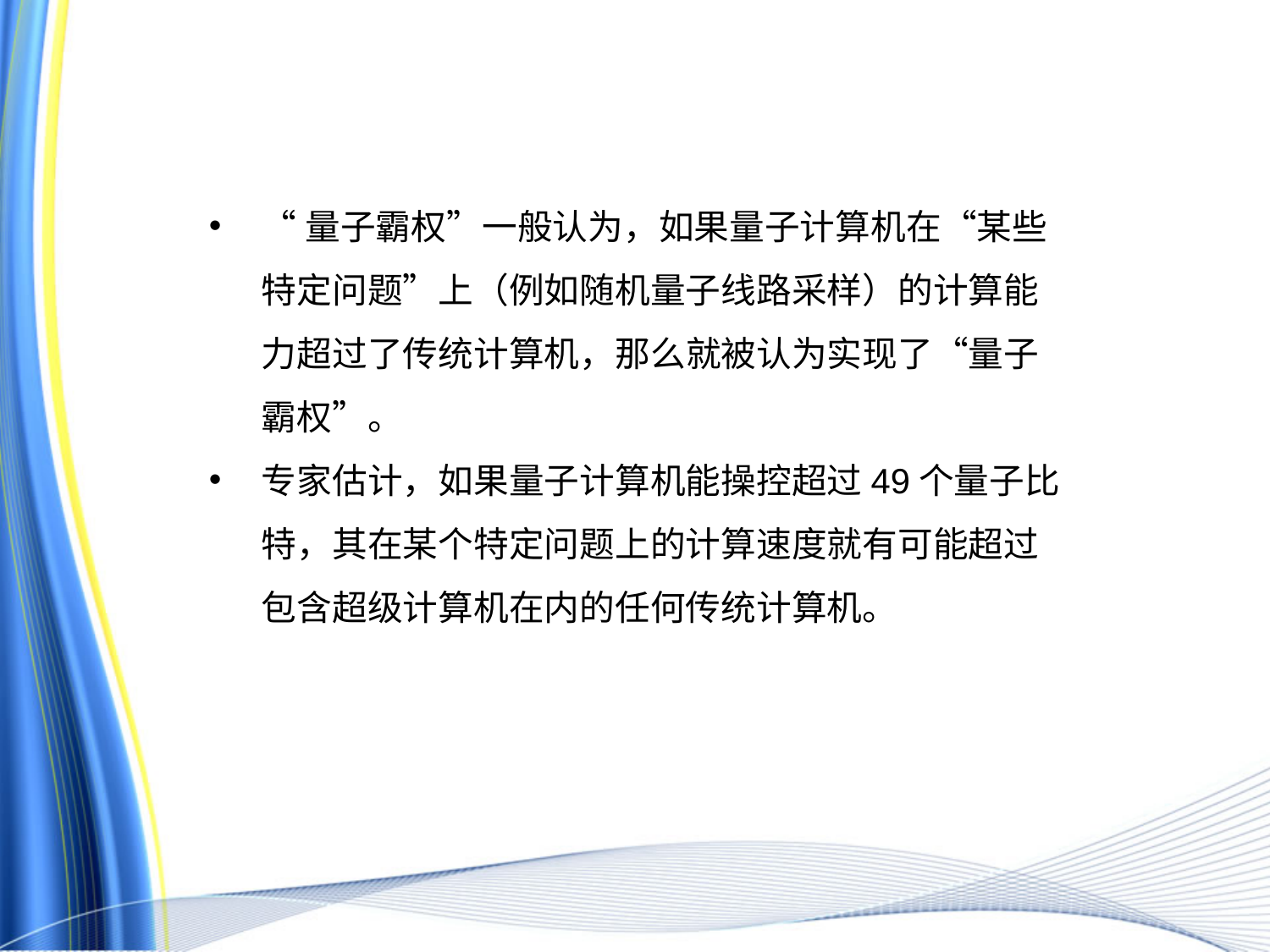

“量子霸权”一般认为，如果量子计算机在“某些特定问题”上（例如随机量子线路采样）的计算能力超过了传统计算机，那么就被认为实现了“量子霸权”。
专家估计，如果量子计算机能操控超过49个量子比特，其在某个特定问题上的计算速度就有可能超过包含超级计算机在内的任何传统计算机。